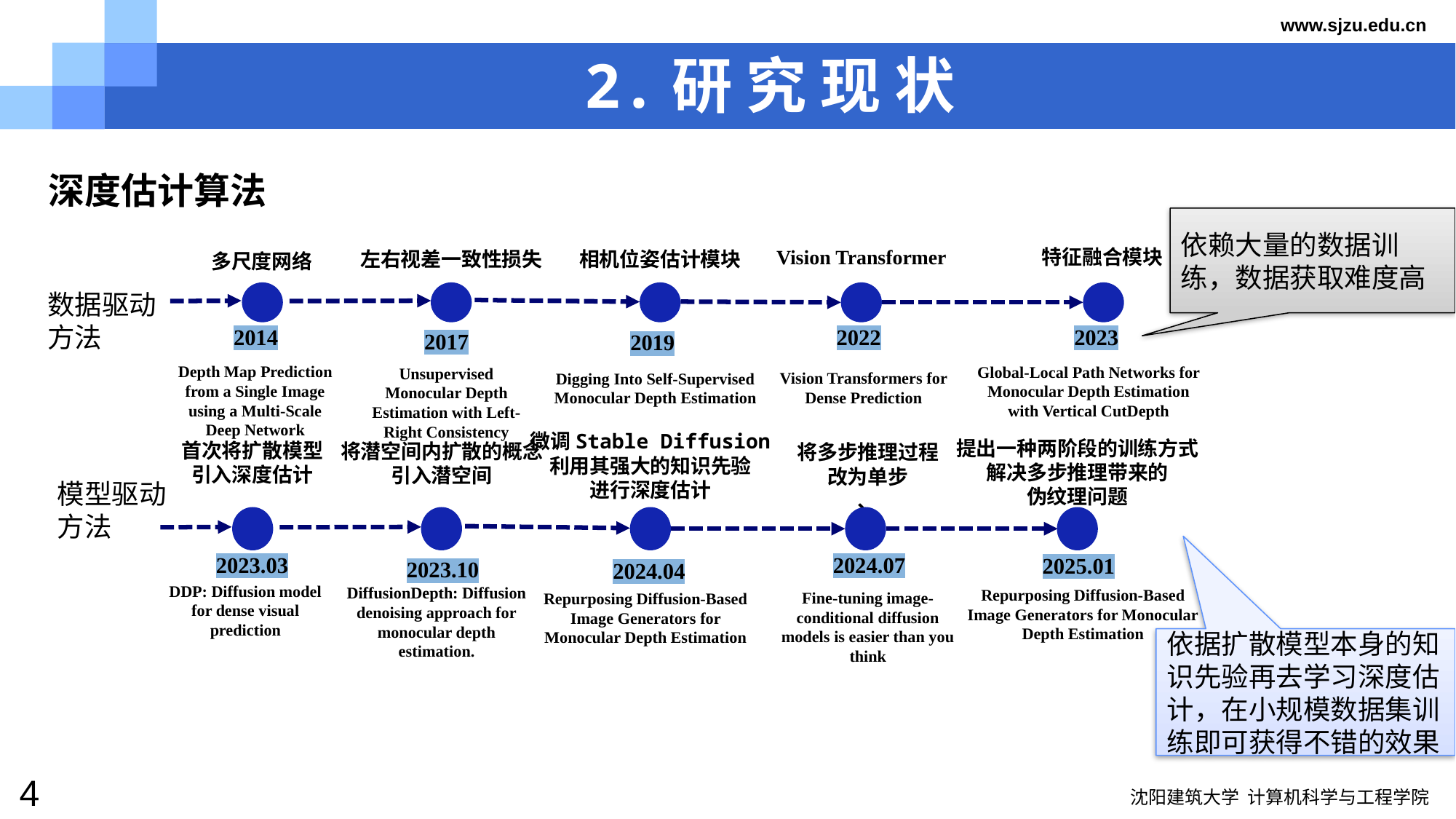

www.sjzu.edu.cn
# 2.研 究 现 状
深度估计算法
依赖大量的数据训练，数据获取难度高
特征融合模块
Vision Transformer
左右视差一致性损失
相机位姿估计模块
多尺度网络
数据驱动方法

2023
2014
2022
2017
2019
Depth Map Prediction from a Single Image using a Multi-Scale Deep Network
Global-Local Path Networks for Monocular Depth Estimation
with Vertical CutDepth
Unsupervised Monocular Depth Estimation with Left-Right Consistency
Vision Transformers for Dense Prediction
Digging Into Self-Supervised Monocular Depth Estimation
微调Stable Diffusion
利用其强大的知识先验
进行深度估计

提出一种两阶段的训练方式
解决多步推理带来的
伪纹理问题

首次将扩散模型
引入深度估计
将潜空间内扩散的概念
引入潜空间
将多步推理过程
改为单步
、
模型驱动方法

2023.03
2024.07
2025.01
2023.10
2024.04
DDP: Diffusion model for dense visual prediction
DiffusionDepth: Diffusion denoising approach for monocular depth estimation.
Repurposing Diffusion-Based Image Generators for Monocular Depth Estimation
Fine-tuning image-conditional diffusion models is easier than you think
Repurposing Diffusion-Based Image Generators for Monocular Depth Estimation
依据扩散模型本身的知识先验再去学习深度估计，在小规模数据集训练即可获得不错的效果
4
沈阳建筑大学  计算机科学与工程学院